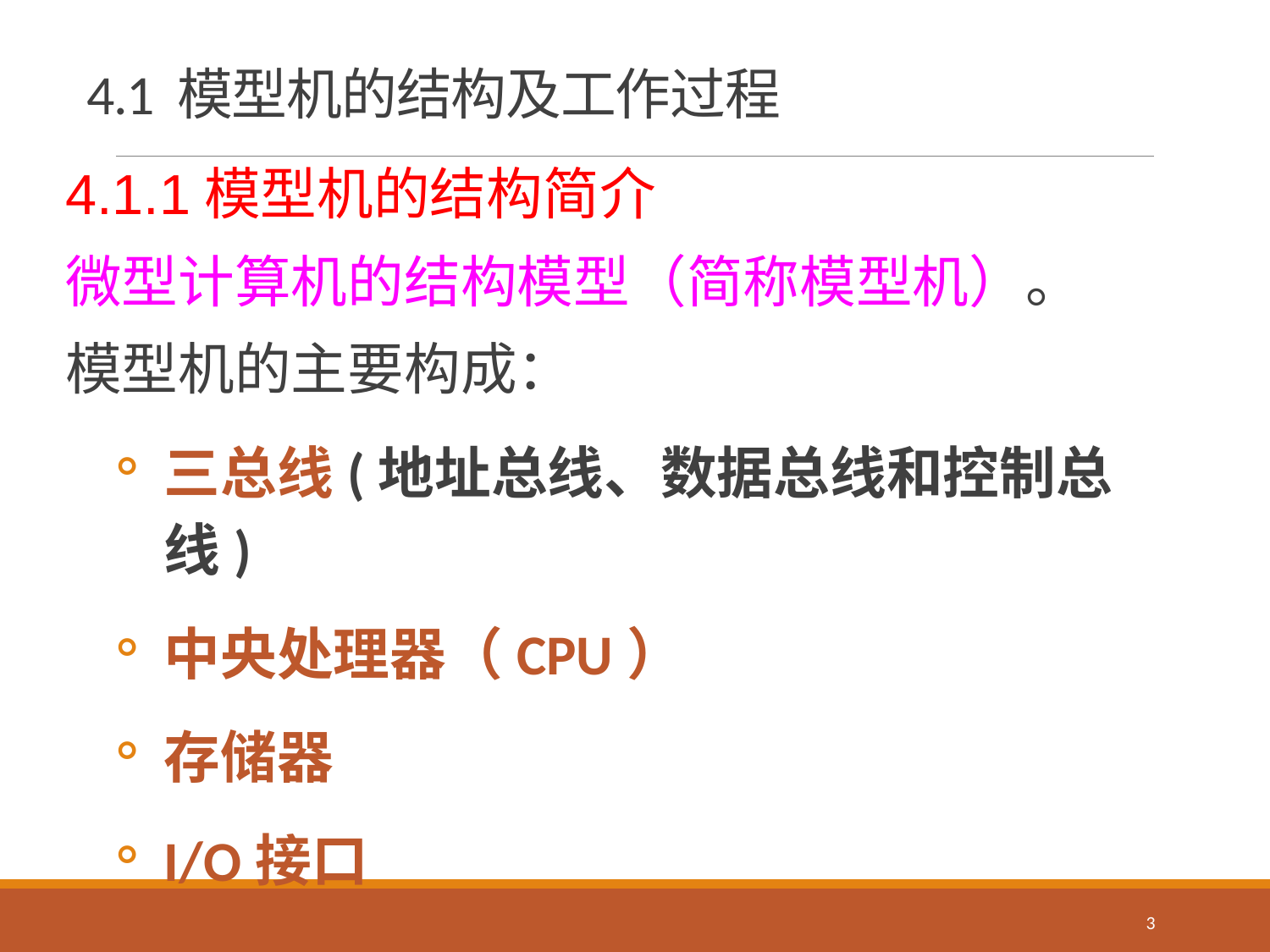

# 4.1 模型机的结构及工作过程
4.1.1模型机的结构简介
微型计算机的结构模型（简称模型机）。
模型机的主要构成：
三总线(地址总线、数据总线和控制总线)
中央处理器（CPU）
存储器
I/O接口
3